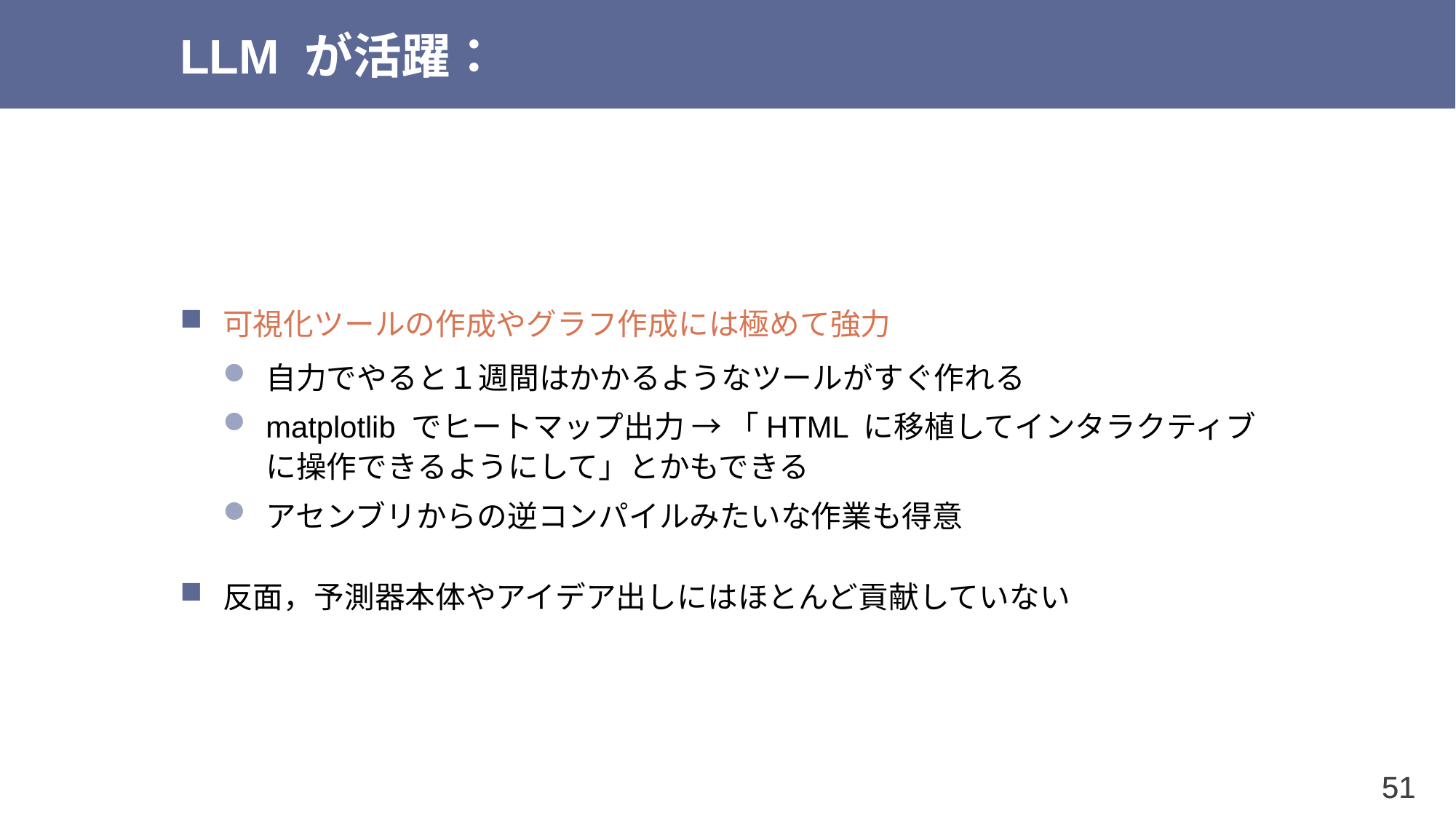

# LLM が活躍：
可視化ツールの作成やグラフ作成には極めて強力
自力でやると１週間はかかるようなツールがすぐ作れる
matplotlib でヒートマップ出力 → 「HTML に移植してインタラクティブに操作できるようにして」とかもできる
アセンブリからの逆コンパイルみたいな作業も得意
反面，予測器本体やアイデア出しにはほとんど貢献していない